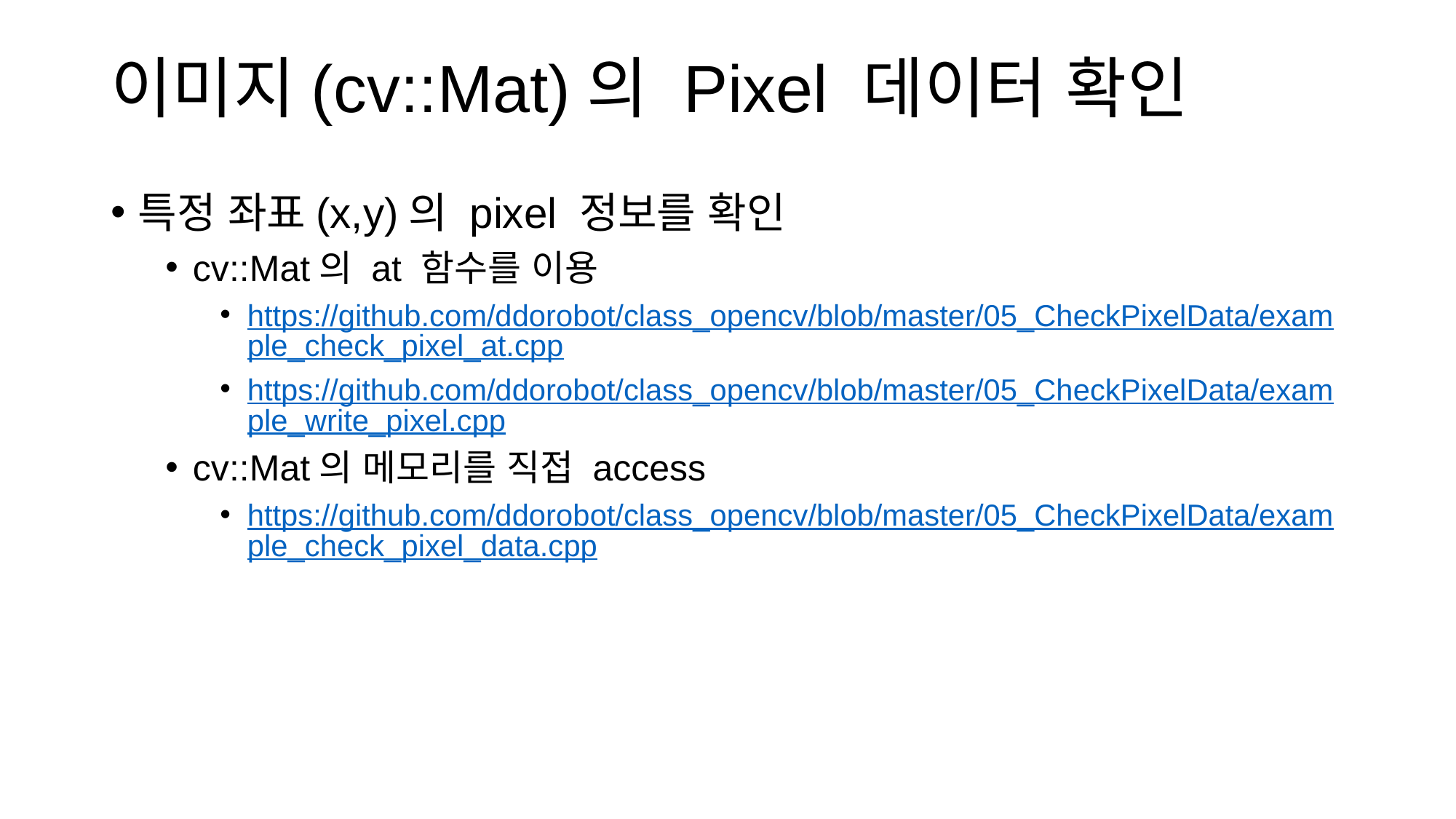

# 이미지(cv::Mat)의 Pixel 데이터 확인
특정 좌표(x,y)의 pixel 정보를 확인
cv::Mat의 at 함수를 이용
https://github.com/ddorobot/class_opencv/blob/master/05_CheckPixelData/example_check_pixel_at.cpp
https://github.com/ddorobot/class_opencv/blob/master/05_CheckPixelData/example_write_pixel.cpp
cv::Mat의 메모리를 직접 access
https://github.com/ddorobot/class_opencv/blob/master/05_CheckPixelData/example_check_pixel_data.cpp